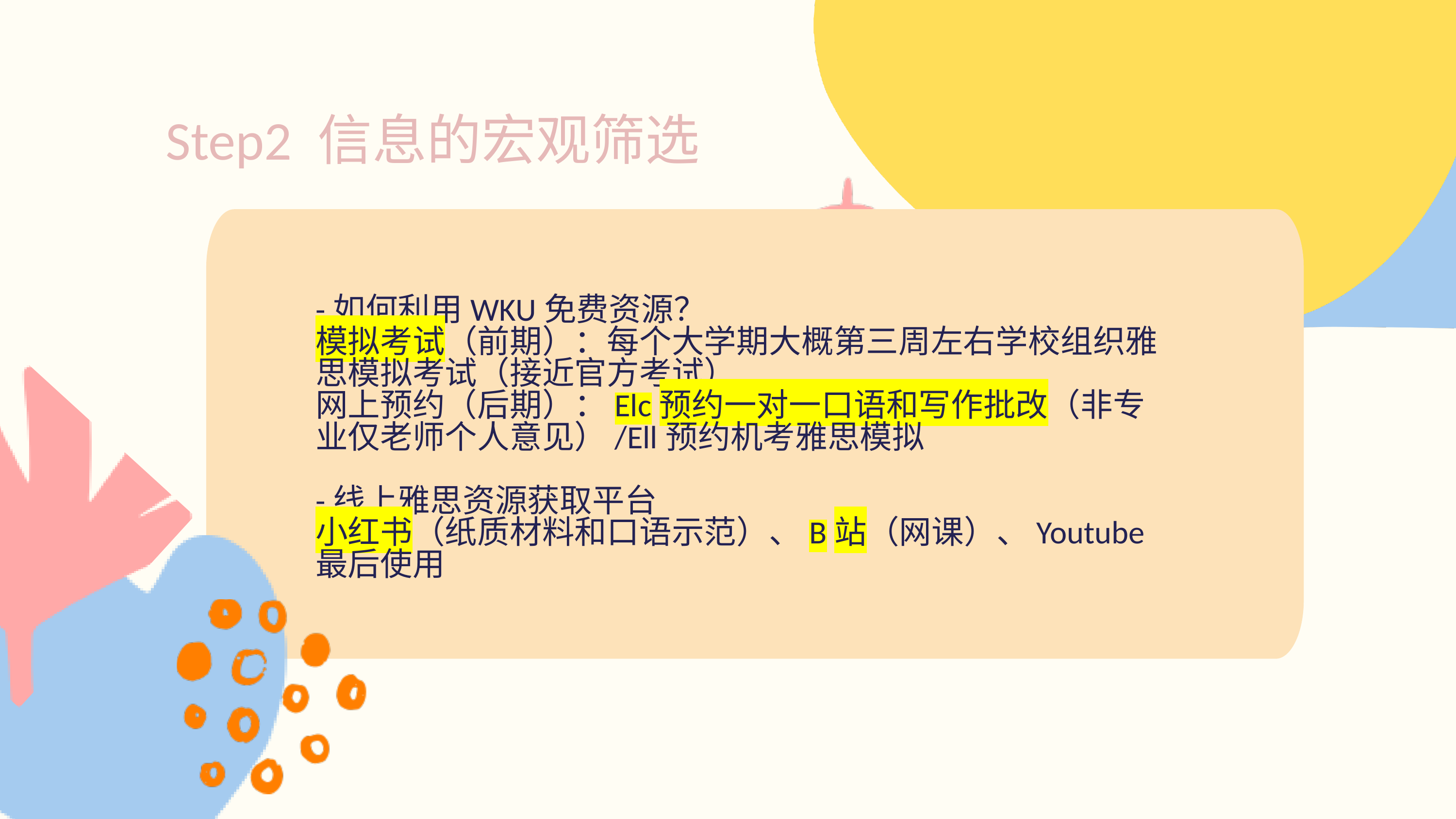

Step2 信息的宏观筛选

-如何利用WKU免费资源？
模拟考试（前期）：每个大学期大概第三周左右学校组织雅思模拟考试（接近官方考试）
网上预约（后期）：Elc预约一对一口语和写作批改（非专业仅老师个人意见）/Ell预约机考雅思模拟

-线上雅思资源获取平台
小红书（纸质材料和口语示范）、B站（网课）、Youtube最后使用